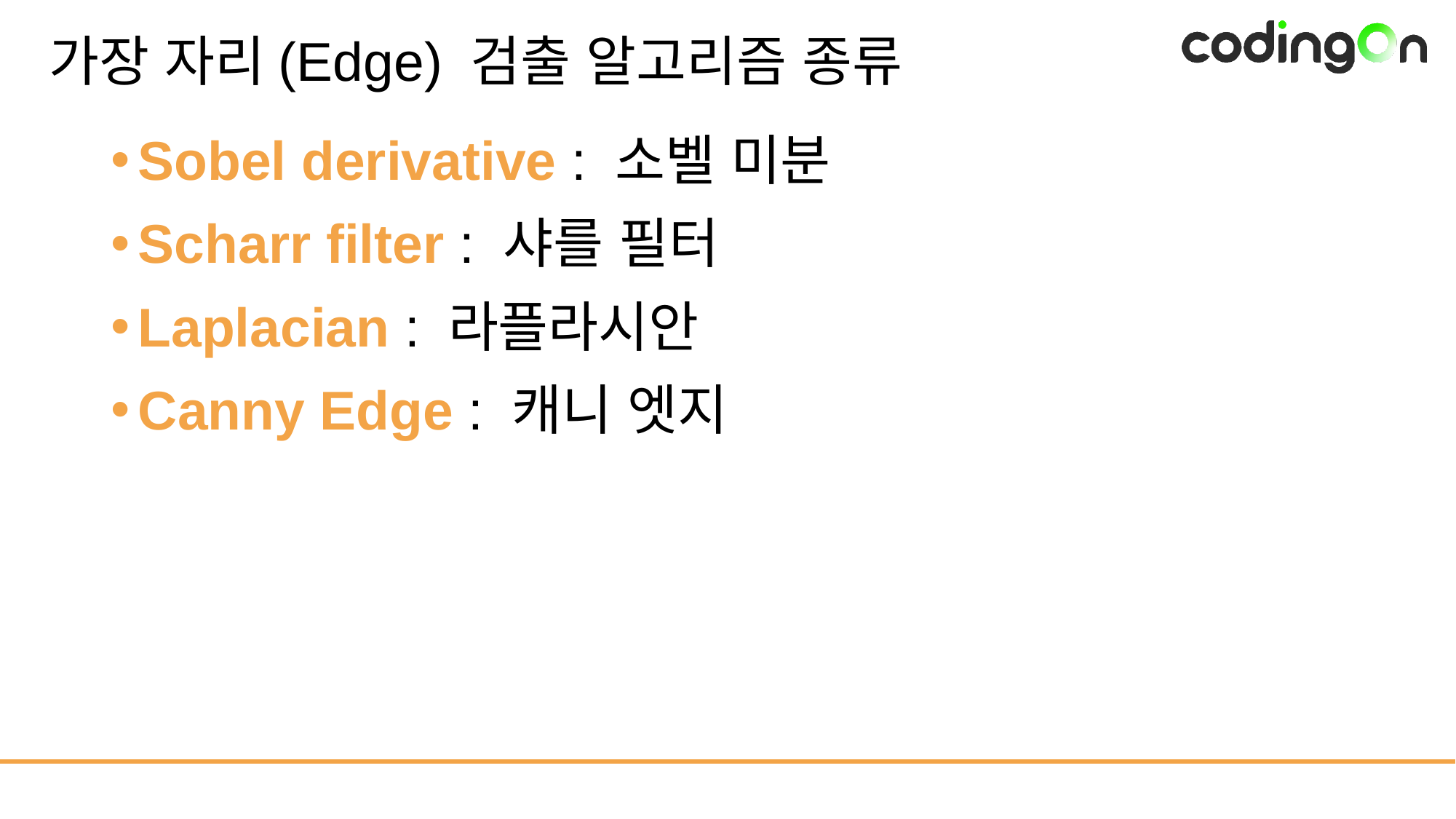

# 가장 자리(Edge) 검출 알고리즘 종류
Sobel derivative : 소벨 미분
Scharr filter : 샤를 필터
Laplacian : 라플라시안
Canny Edge : 캐니 엣지